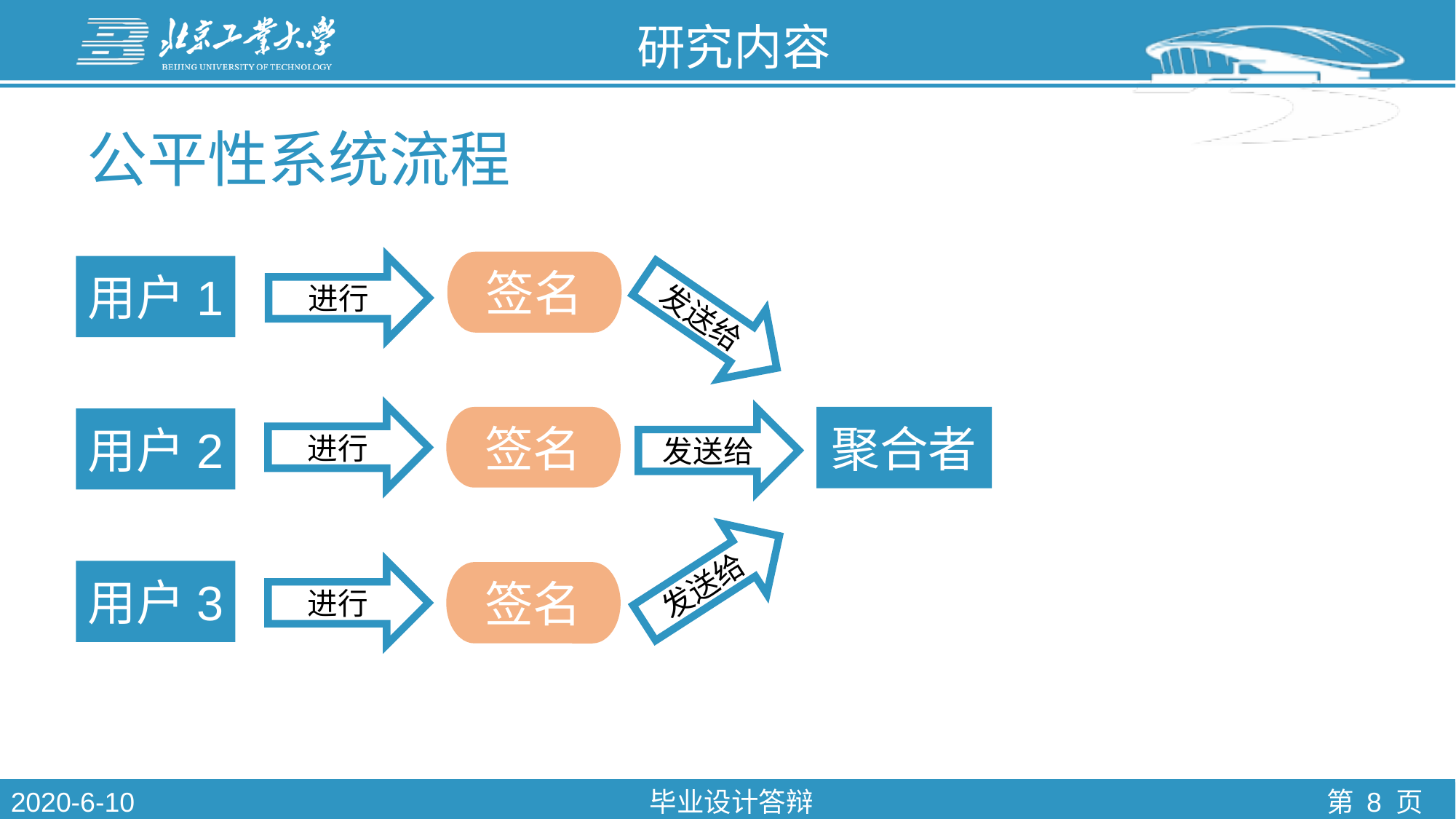

研究内容
公平性系统流程
签名
用户1
进行
发送给
进行
签名
聚合者
用户2
发送给
发送给
用户3
进行
签名
2020-6-10
毕业设计答辩
第 8 页